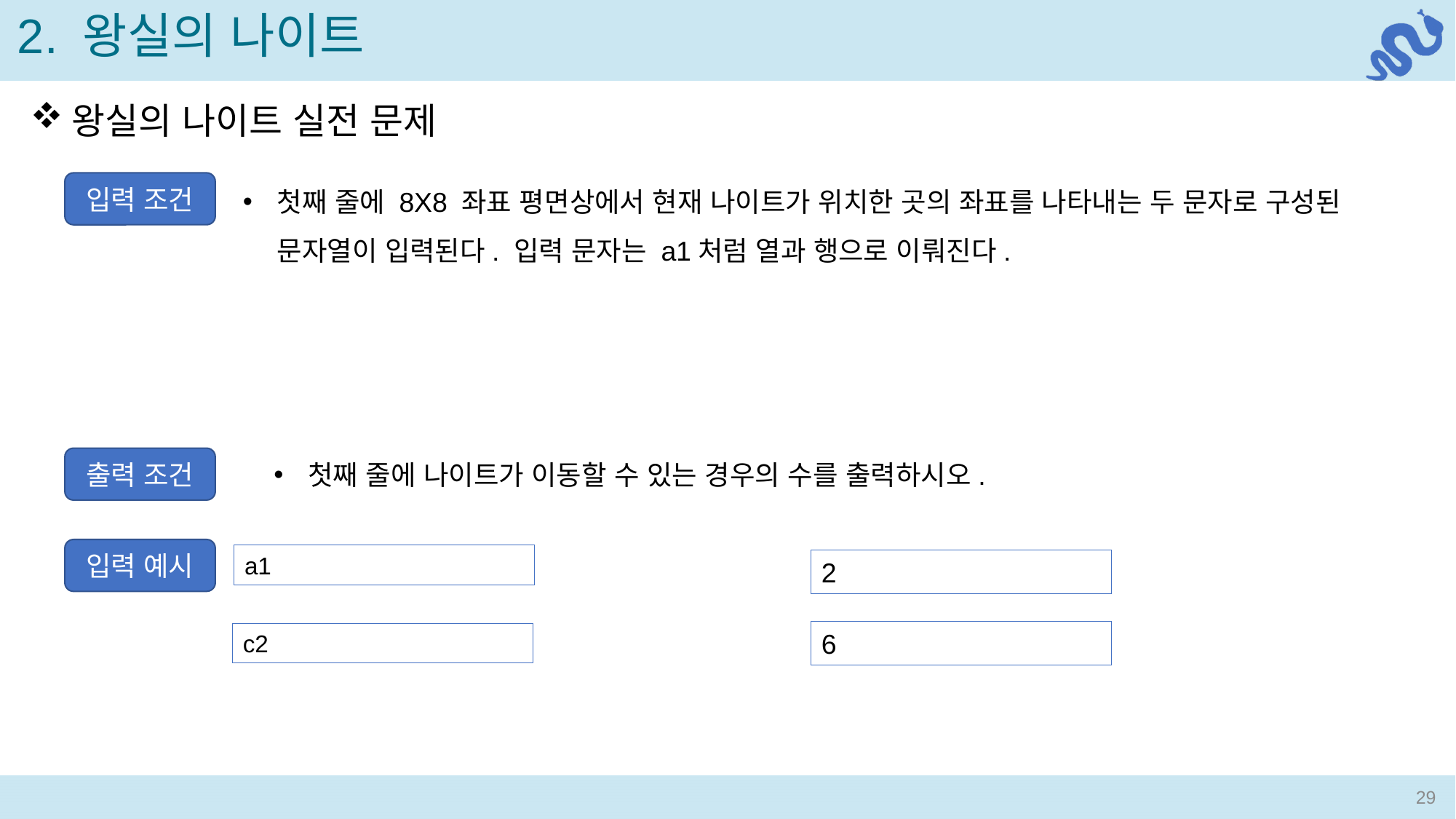

2. 왕실의 나이트
왕실의 나이트 실전 문제
첫째 줄에 8X8 좌표 평면상에서 현재 나이트가 위치한 곳의 좌표를 나타내는 두 문자로 구성된 문자열이 입력된다. 입력 문자는 a1처럼 열과 행으로 이뤄진다.
입력 조건
출력 조건
첫째 줄에 나이트가 이동할 수 있는 경우의 수를 출력하시오.
입력 예시
a1
2
6
c2
29